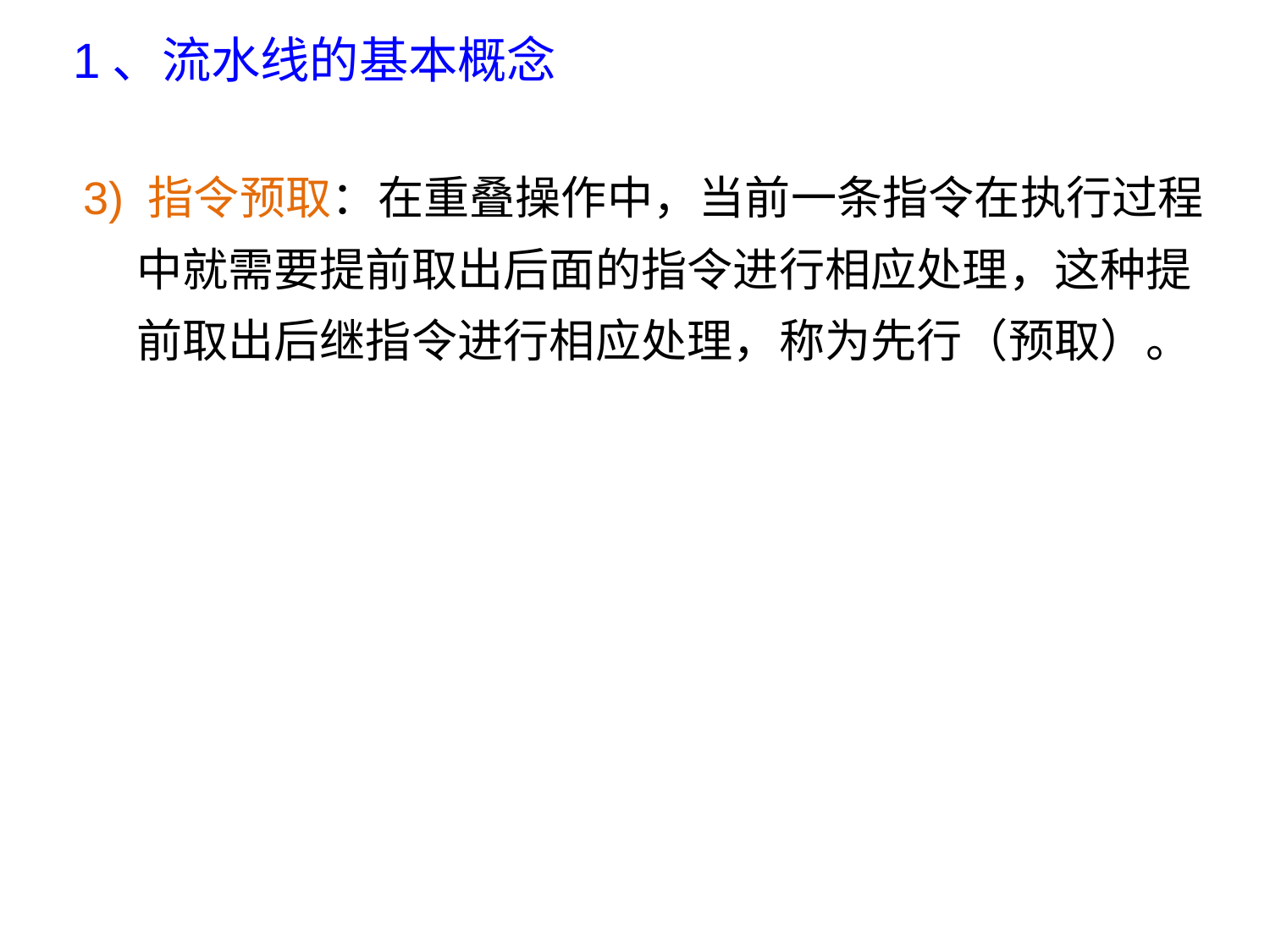

1、流水线的基本概念
3) 指令预取：在重叠操作中，当前一条指令在执行过程中就需要提前取出后面的指令进行相应处理，这种提前取出后继指令进行相应处理，称为先行（预取）。
14